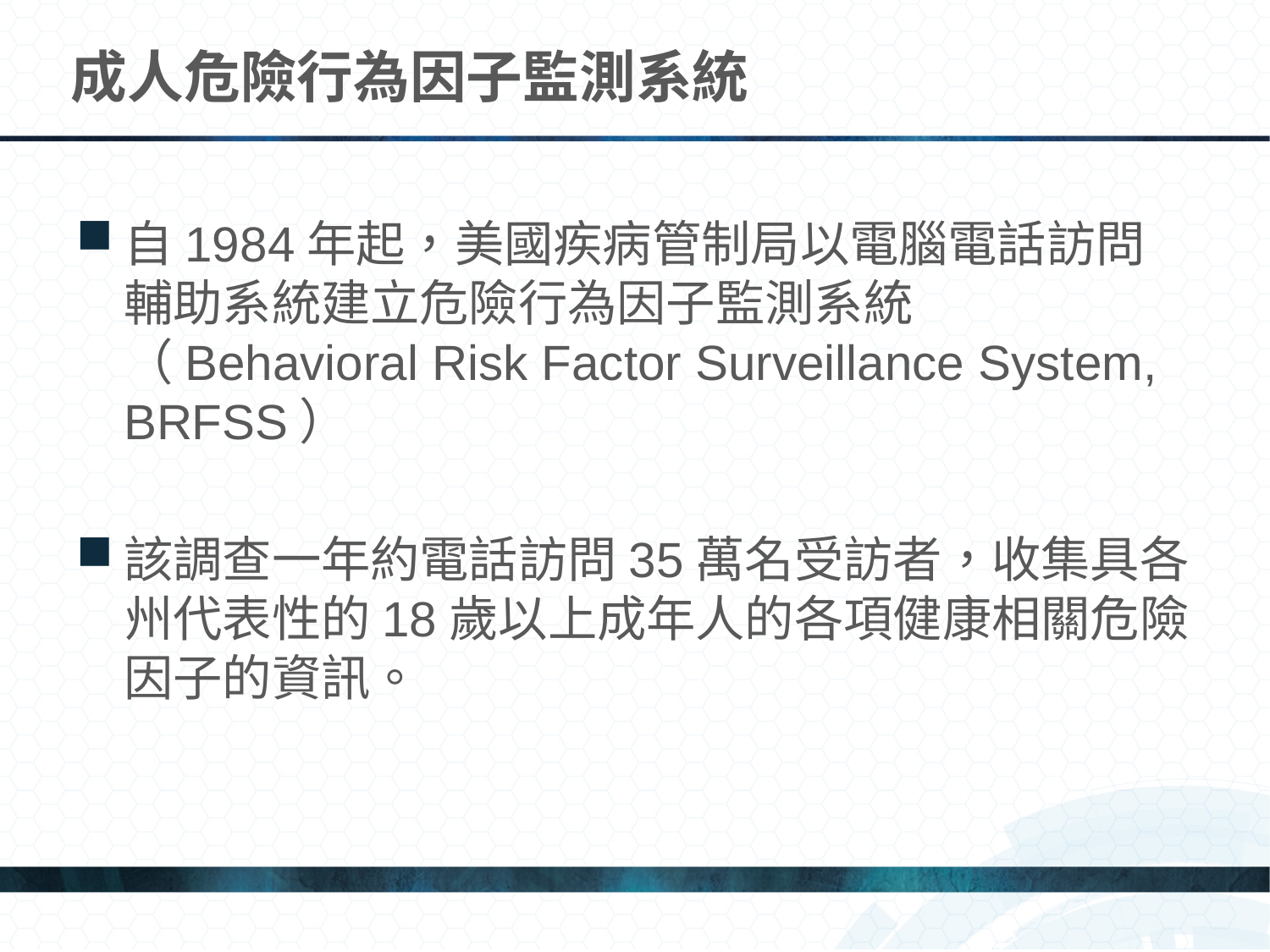

# 成人危險行為因子監測系統
自1984年起，美國疾病管制局以電腦電話訪問輔助系統建立危險行為因子監測系統（Behavioral Risk Factor Surveillance System, BRFSS）

該調查一年約電話訪問35萬名受訪者，收集具各州代表性的18歲以上成年人的各項健康相關危險因子的資訊。

38